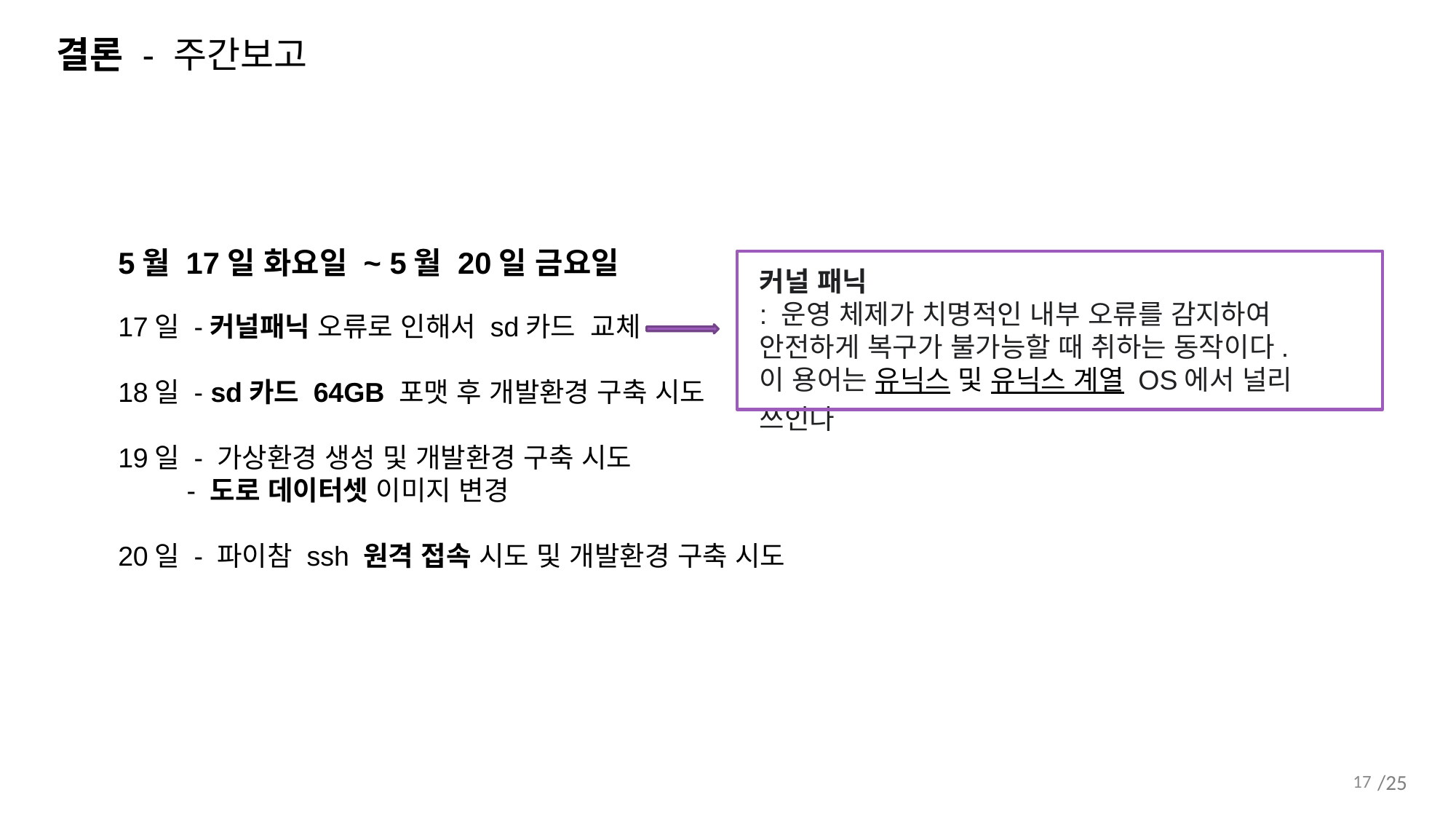

결론 - 주간보고
5월 17일 화요일 ~ 5월 20일 금요일

17일 -커널패닉 오류로 인해서 sd카드  교체

18일 - sd카드 64GB 포맷 후 개발환경 구축 시도

19일 - 가상환경 생성 및 개발환경 구축 시도
         - 도로 데이터셋 이미지 변경

20일 - 파이참 ssh 원격 접속 시도 및 개발환경 구축 시도

커널 패닉
: 운영 체제가 치명적인 내부 오류를 감지하여
안전하게 복구가 불가능할 때 취하는 동작이다.
이 용어는 유닉스 및 유닉스 계열 OS에서 널리 쓰인다

17